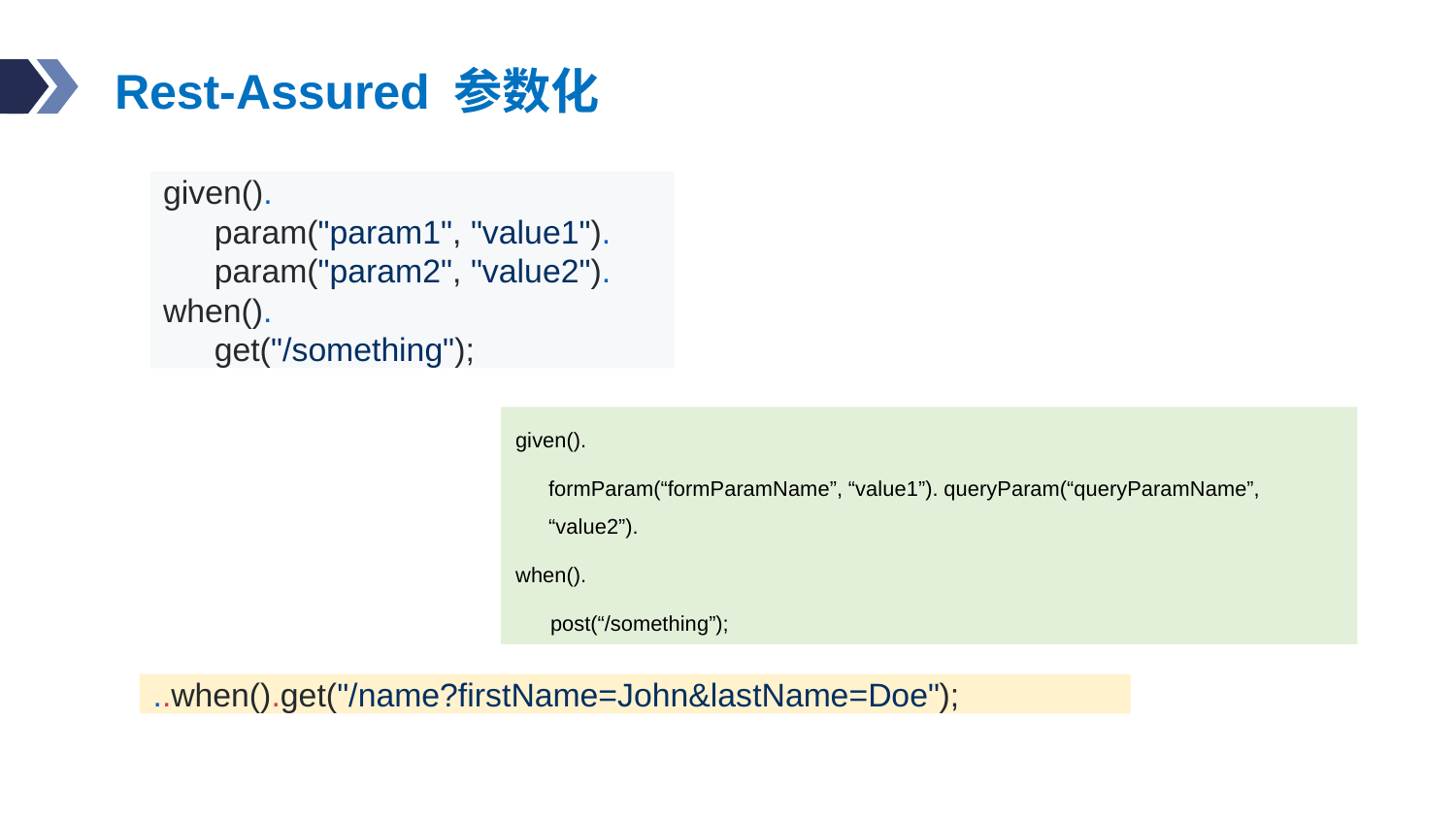

# Rest-Assured 参数化
given().
param("param1", "value1").
param("param2", "value2").
when().
get("/something");
given().
formParam(“formParamName”, “value1”). queryParam(“queryParamName”, “value2”).
when().
      post(“/something”);

..when().get("/name?firstName=John&lastName=Doe");
24